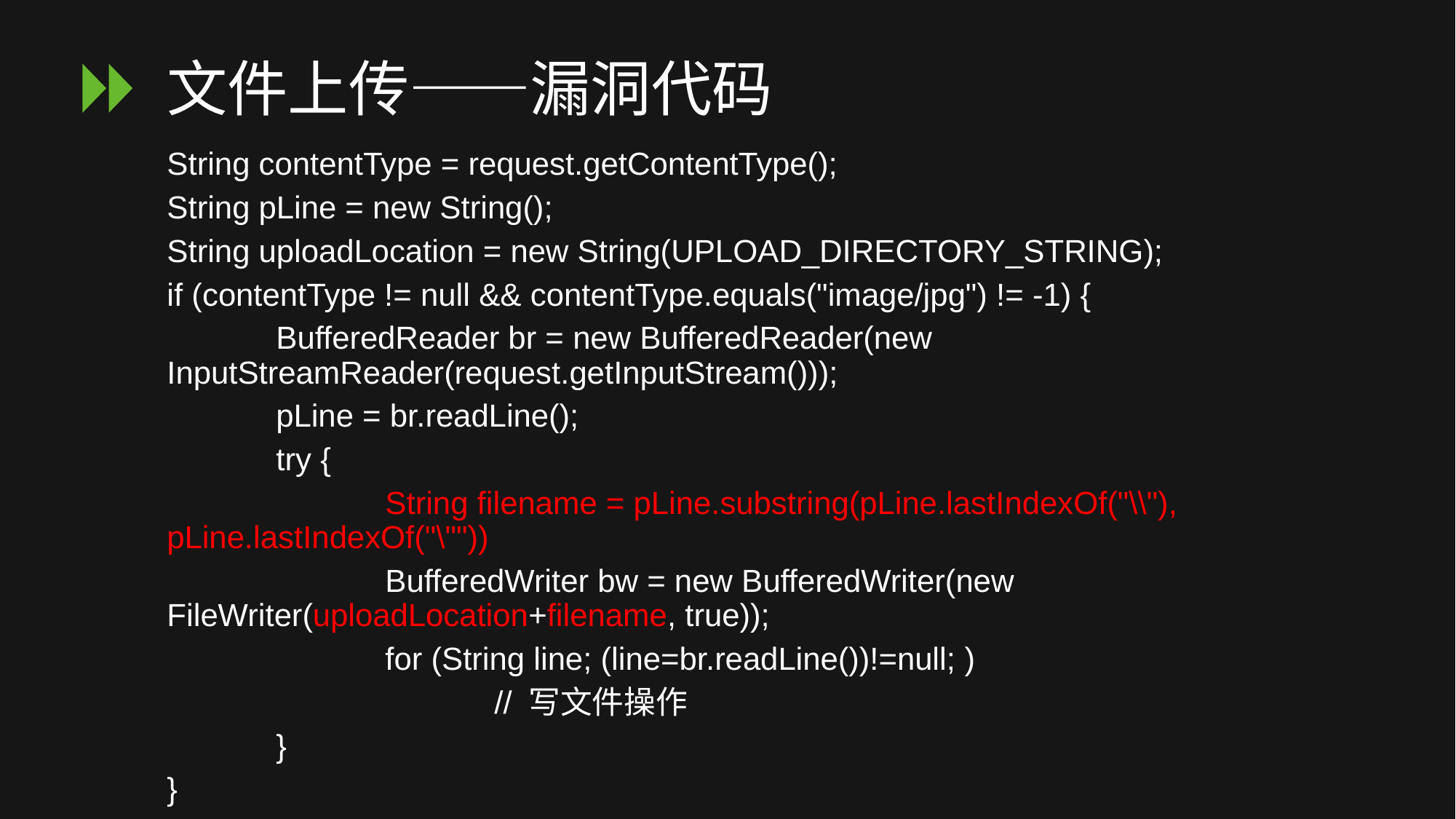

# 文件上传——漏洞代码
String contentType = request.getContentType();
String pLine = new String();
String uploadLocation = new String(UPLOAD_DIRECTORY_STRING);
if (contentType != null && contentType.equals("image/jpg") != -1) {
	BufferedReader br = new BufferedReader(new InputStreamReader(request.getInputStream()));
	pLine = br.readLine();
	try {
		String filename = pLine.substring(pLine.lastIndexOf("\\"), pLine.lastIndexOf("\""))
		BufferedWriter bw = new BufferedWriter(new FileWriter(uploadLocation+filename, true));
		for (String line; (line=br.readLine())!=null; )
			// 写文件操作
	}
}